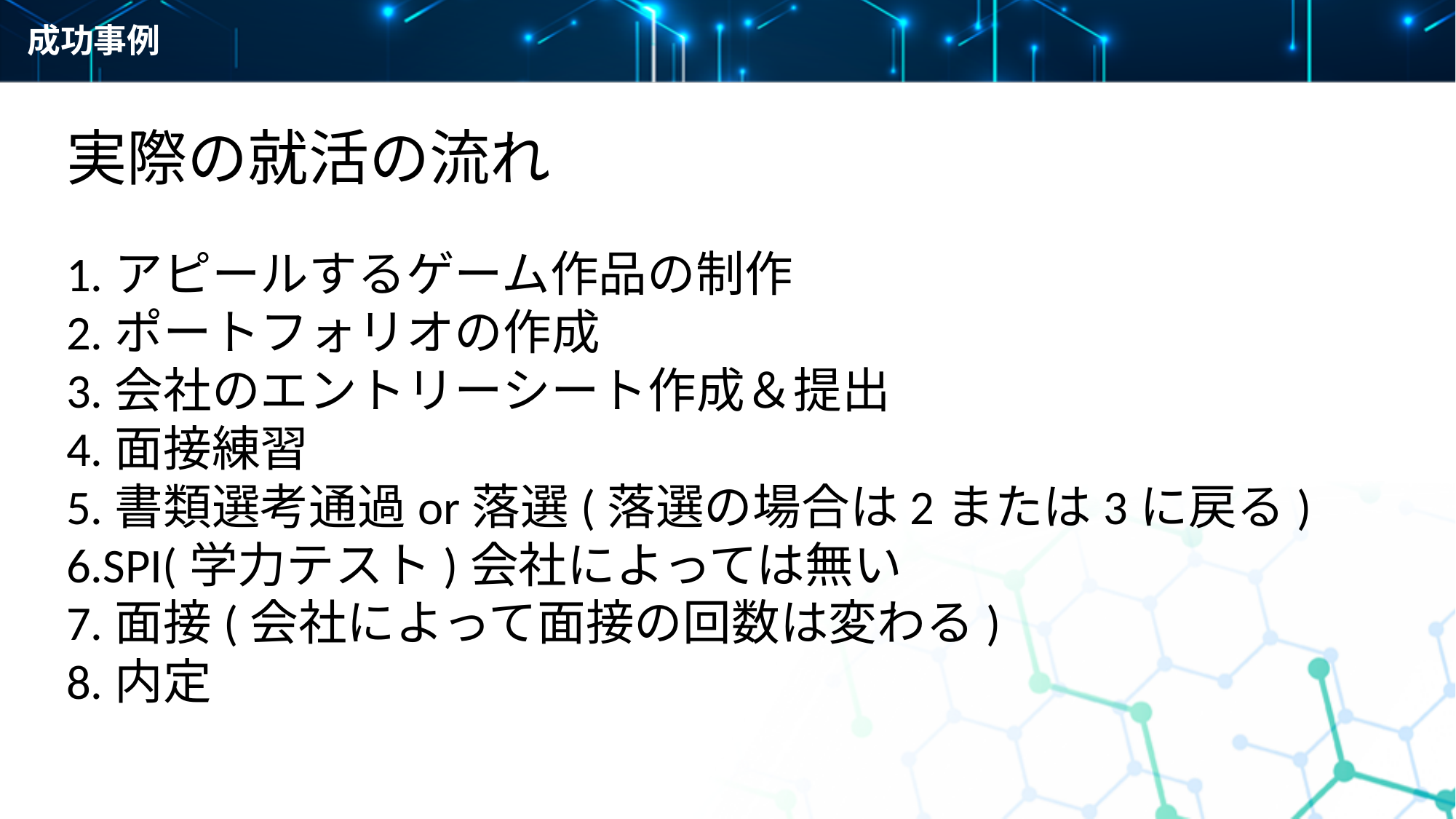

成功事例
実際の就活の流れ
1.アピールするゲーム作品の制作
2.ポートフォリオの作成
3.会社のエントリーシート作成＆提出
4.面接練習
5.書類選考通過or落選(落選の場合は2または3に戻る)
6.SPI(学力テスト)会社によっては無い
7.面接(会社によって面接の回数は変わる)
8.内定